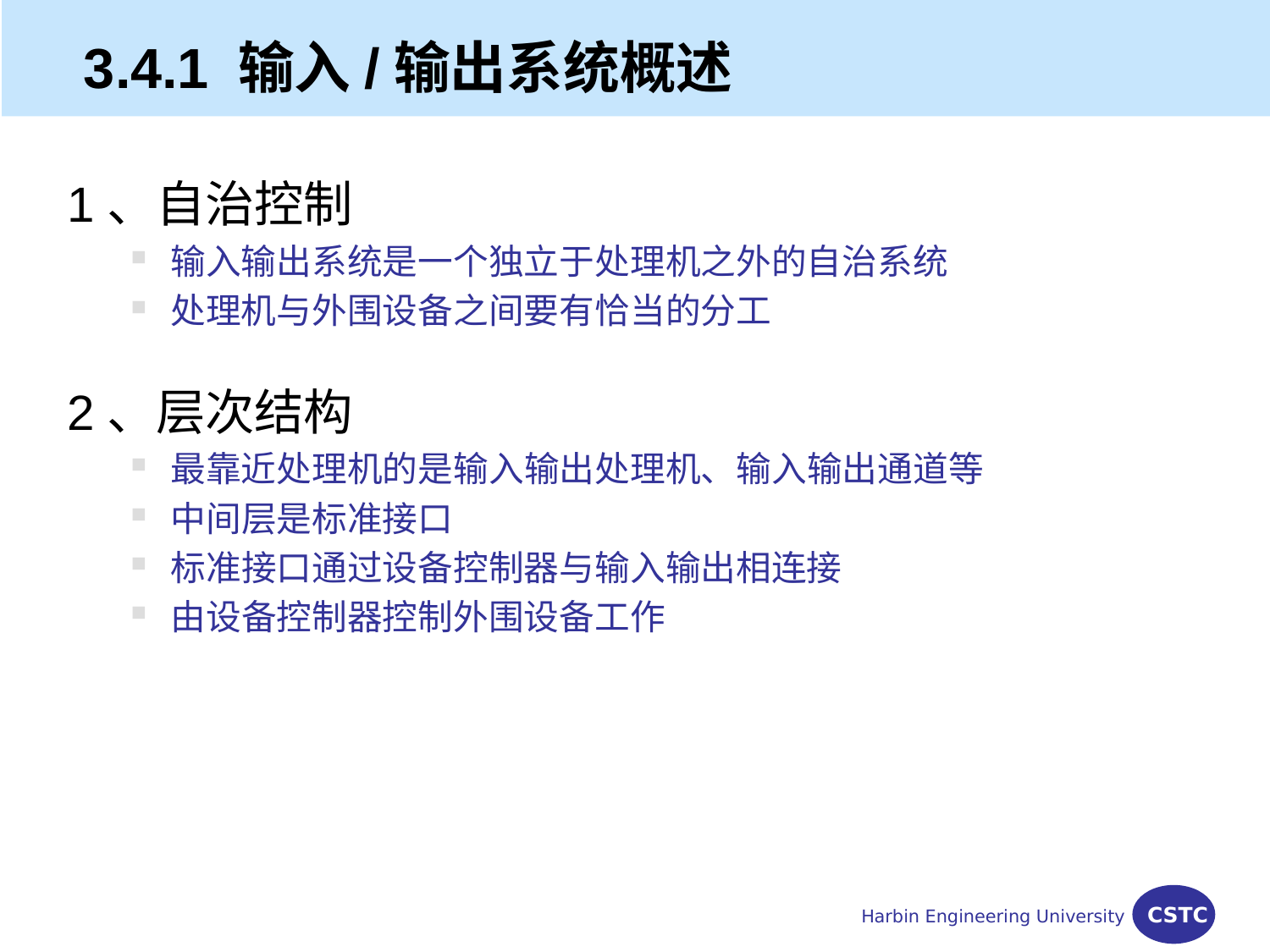

# 3.4.1 输入/输出系统概述
1、自治控制
输入输出系统是一个独立于处理机之外的自治系统
处理机与外围设备之间要有恰当的分工

2、层次结构
最靠近处理机的是输入输出处理机、输入输出通道等
中间层是标准接口
标准接口通过设备控制器与输入输出相连接
由设备控制器控制外围设备工作
Harbin Engineering University